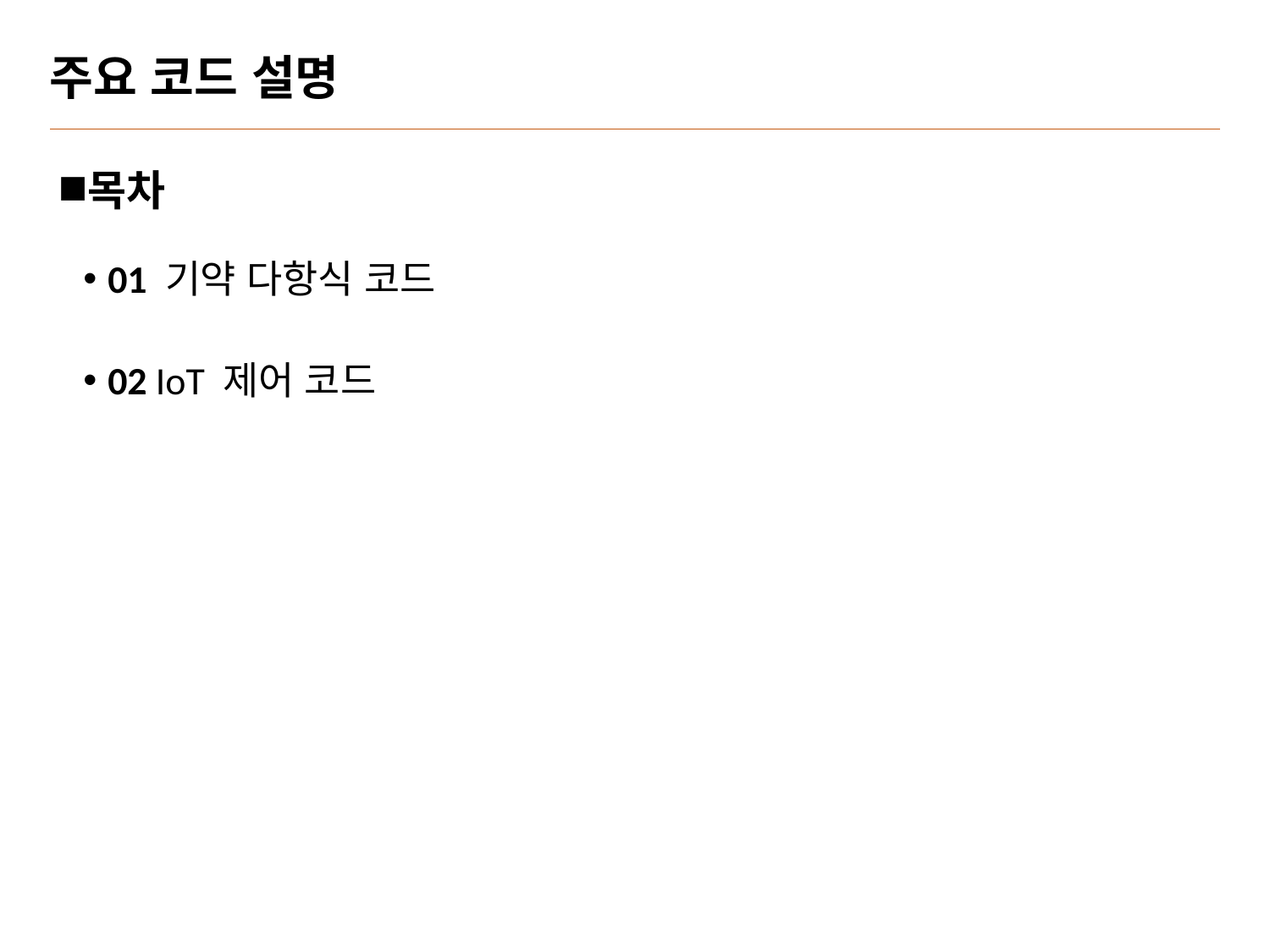

# 주요 코드 설명
목차

01 기약 다항식 코드

02 IoT 제어 코드